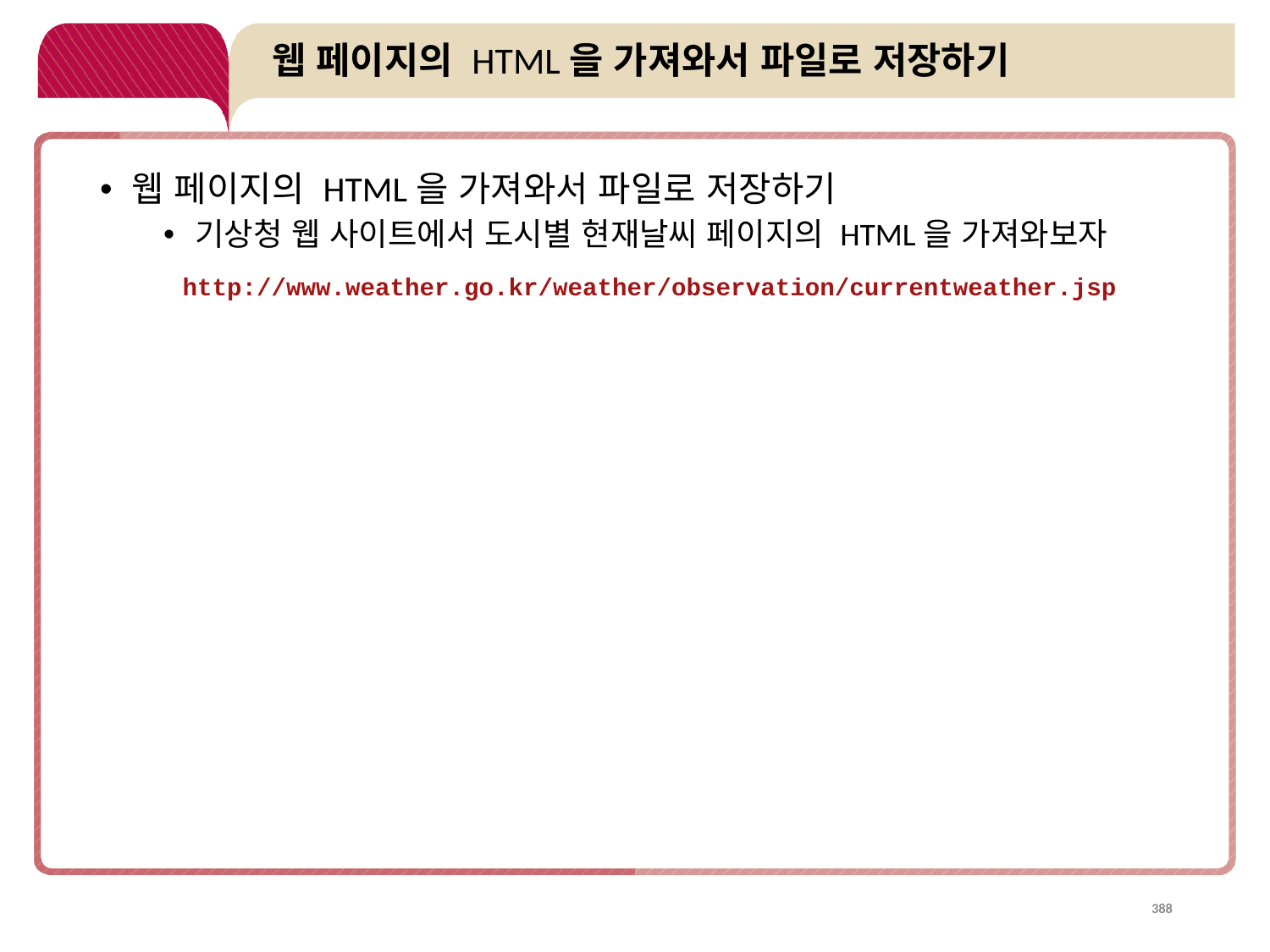

# 웹 페이지의 HTML을 가져와서 파일로 저장하기
웹 페이지의 HTML을 가져와서 파일로 저장하기
기상청 웹 사이트에서 도시별 현재날씨 페이지의 HTML을 가져와보자
http://www.weather.go.kr/weather/observation/currentweather.jsp

388